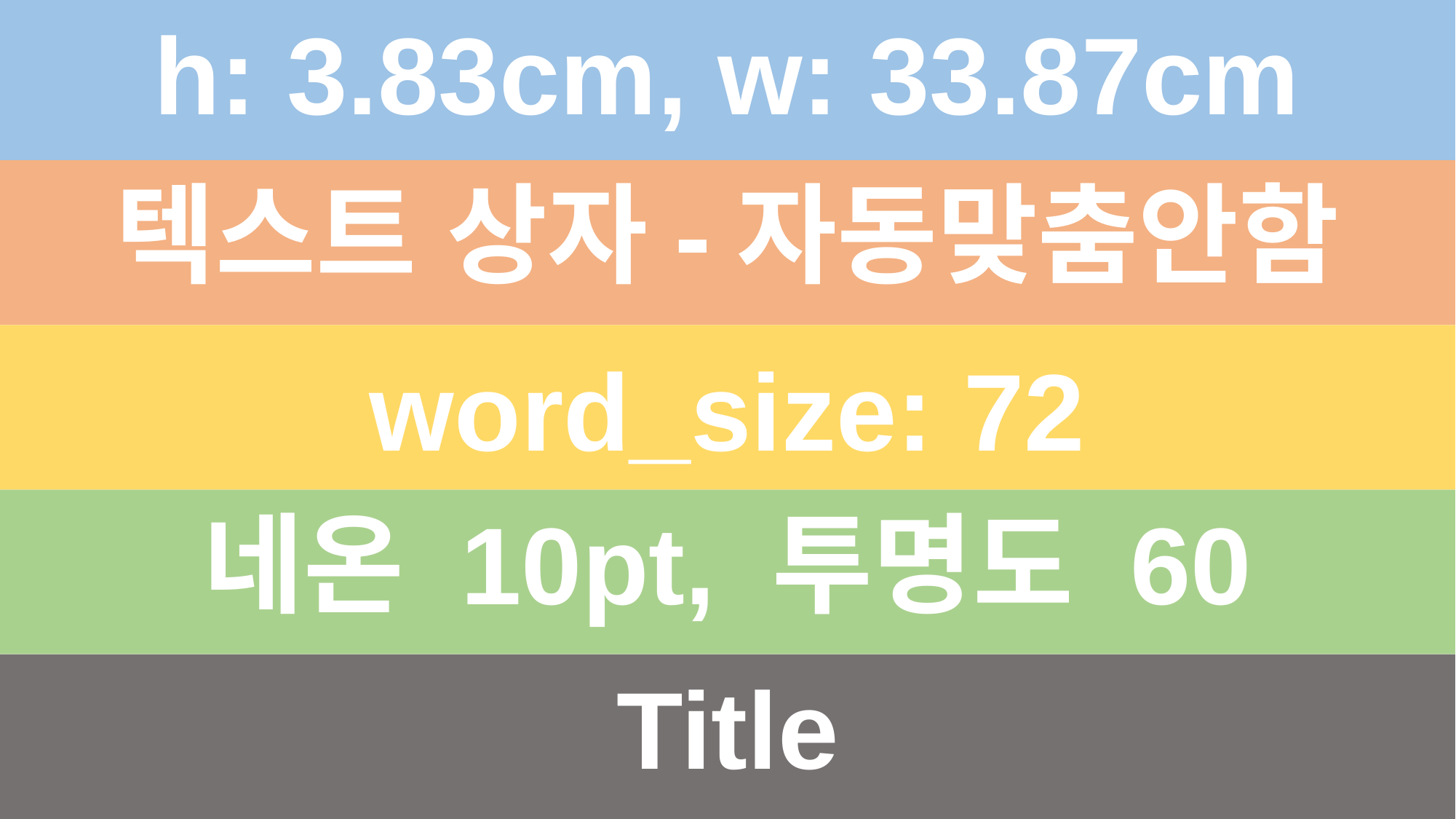

h: 3.83cm, w: 33.87cm
텍스트 상자-자동맞춤안함
word_size: 72
네온 10pt, 투명도 60
Title